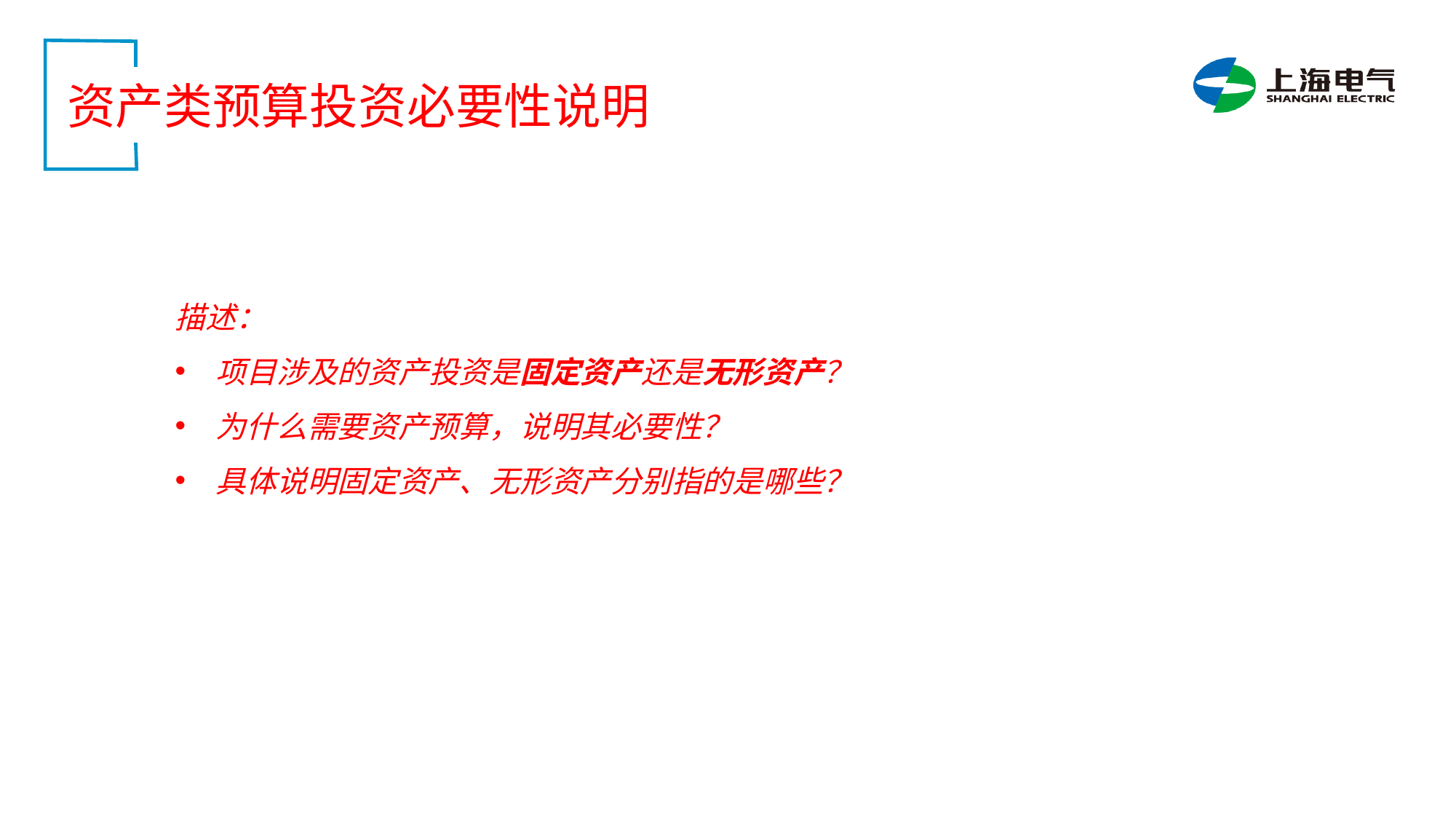

资产类预算投资必要性说明
描述：
项目涉及的资产投资是固定资产还是无形资产？
为什么需要资产预算，说明其必要性？
具体说明固定资产、无形资产分别指的是哪些？